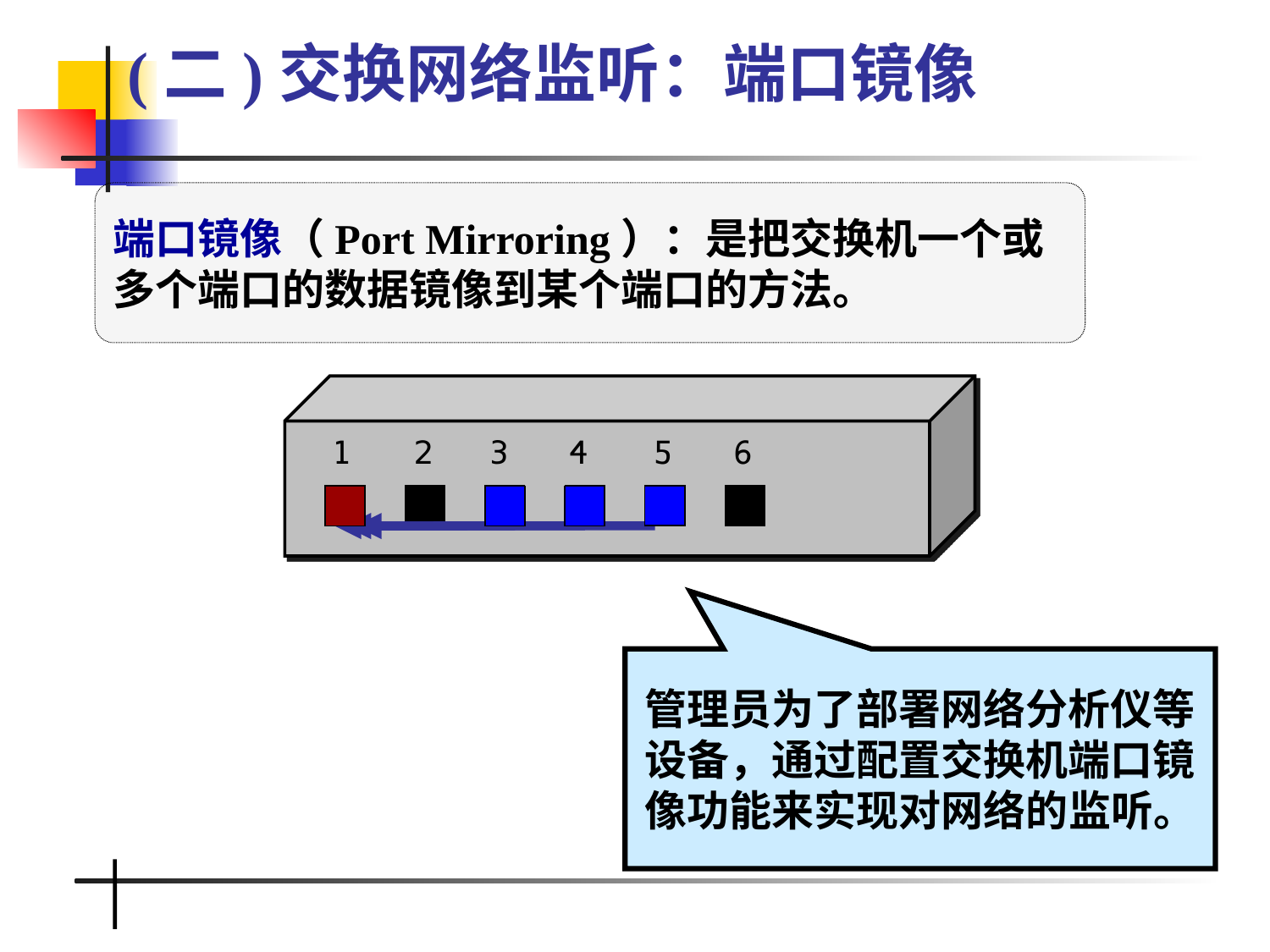

# (二)交换网络监听：端口镜像
端口镜像（Port Mirroring）：是把交换机一个或多个端口的数据镜像到某个端口的方法。

1
2
3
4
5
6

管理员为了部署网络分析仪等设备，通过配置交换机端口镜像功能来实现对网络的监听。